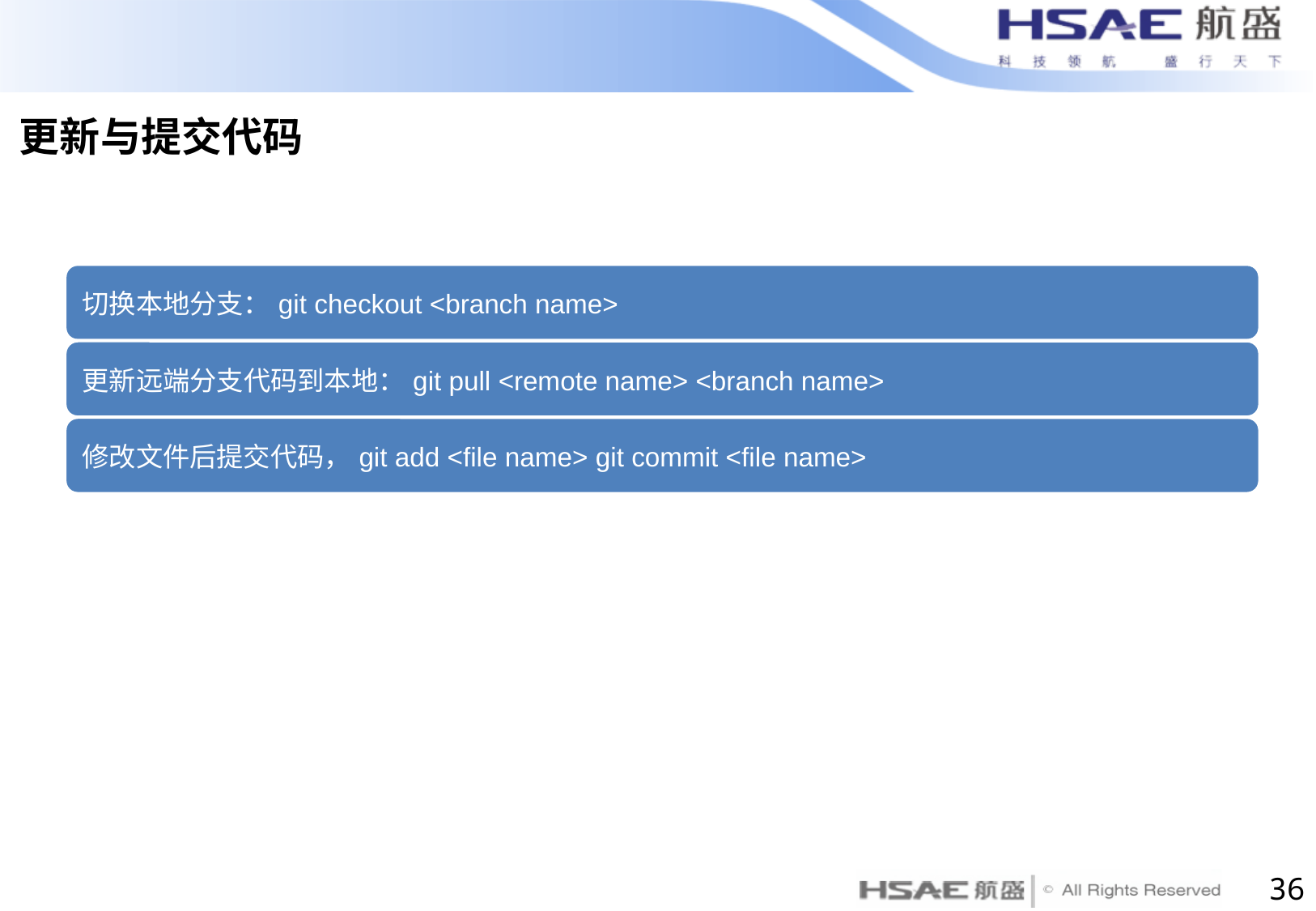

更新与提交代码
切换本地分支：git checkout <branch name>
更新远端分支代码到本地：git pull <remote name> <branch name>
修改文件后提交代码，git add <file name> git commit <file name>